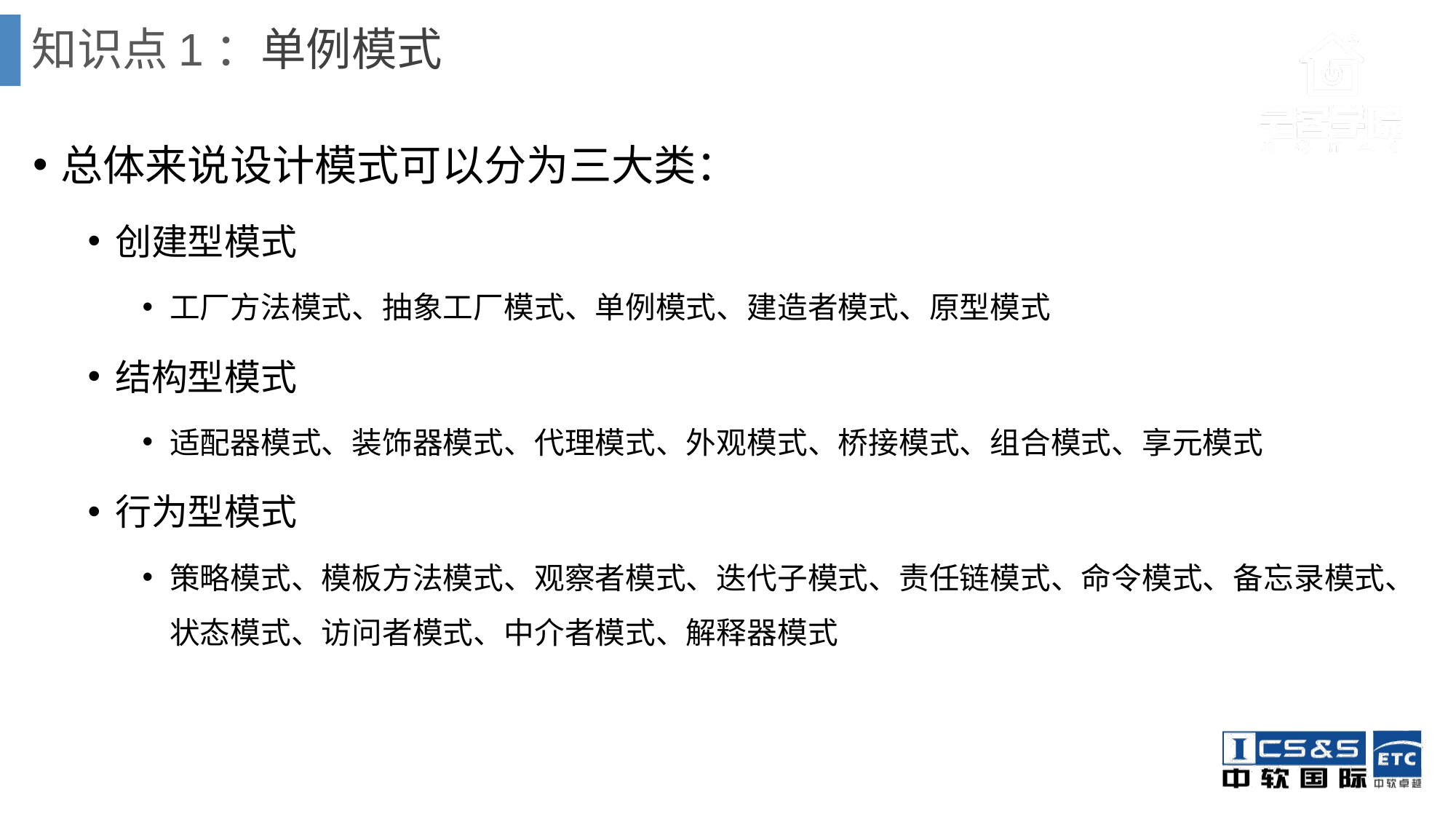

# 知识点1：单例模式
总体来说设计模式可以分为三大类：
创建型模式
工厂方法模式、抽象工厂模式、单例模式、建造者模式、原型模式
结构型模式
适配器模式、装饰器模式、代理模式、外观模式、桥接模式、组合模式、享元模式
行为型模式
策略模式、模板方法模式、观察者模式、迭代子模式、责任链模式、命令模式、备忘录模式、状态模式、访问者模式、中介者模式、解释器模式